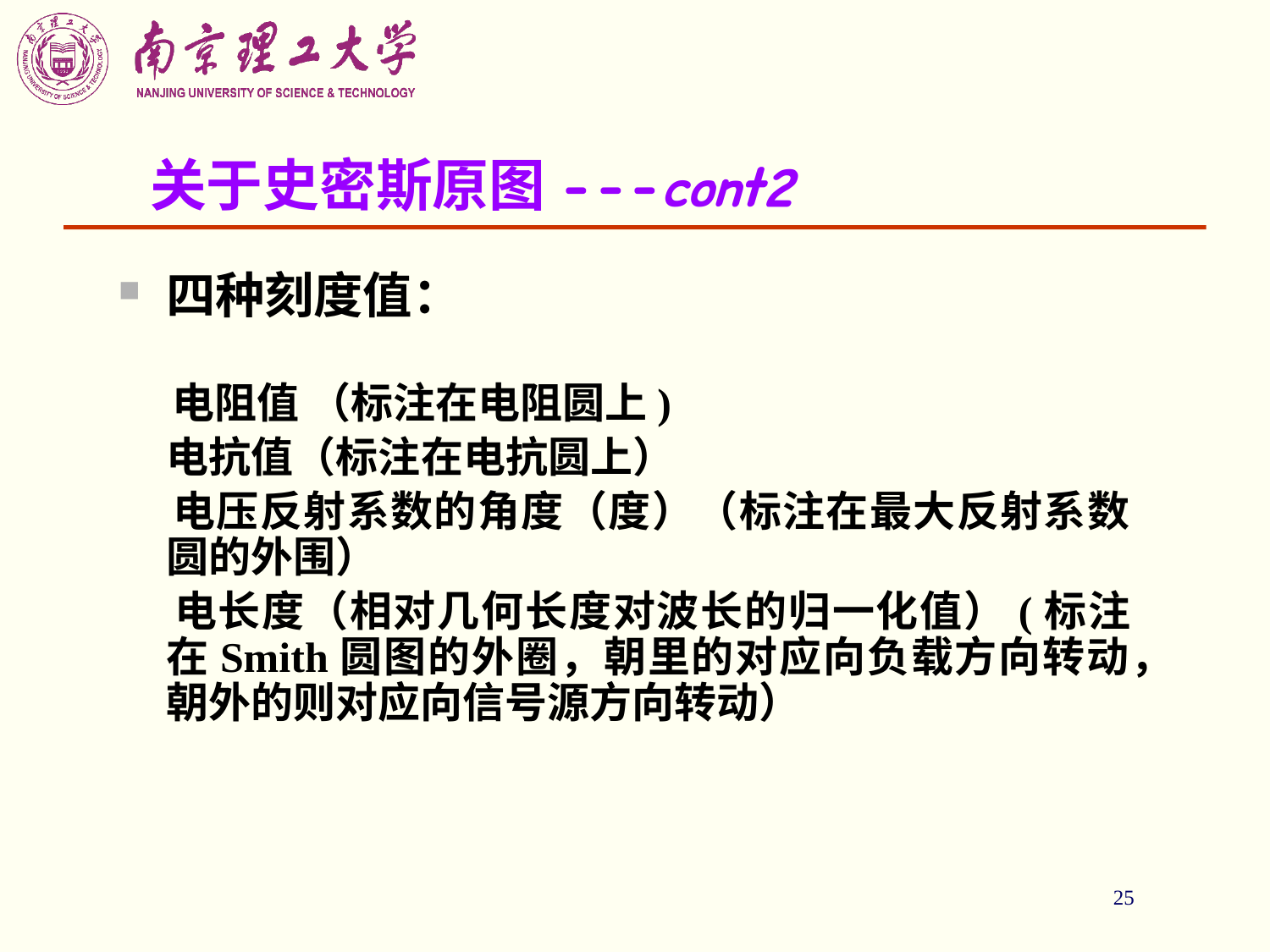

25
关于史密斯原图---cont2
四种刻度值：

     电阻值 （标注在电阻圆上)
    电抗值（标注在电抗圆上）
    电压反射系数的角度（度）（标注在最大反射系数圆的外围）
    电长度（相对几何长度对波长的归一化值）(标注在Smith圆图的外圈，朝里的对应向负载方向转动，朝外的则对应向信号源方向转动）